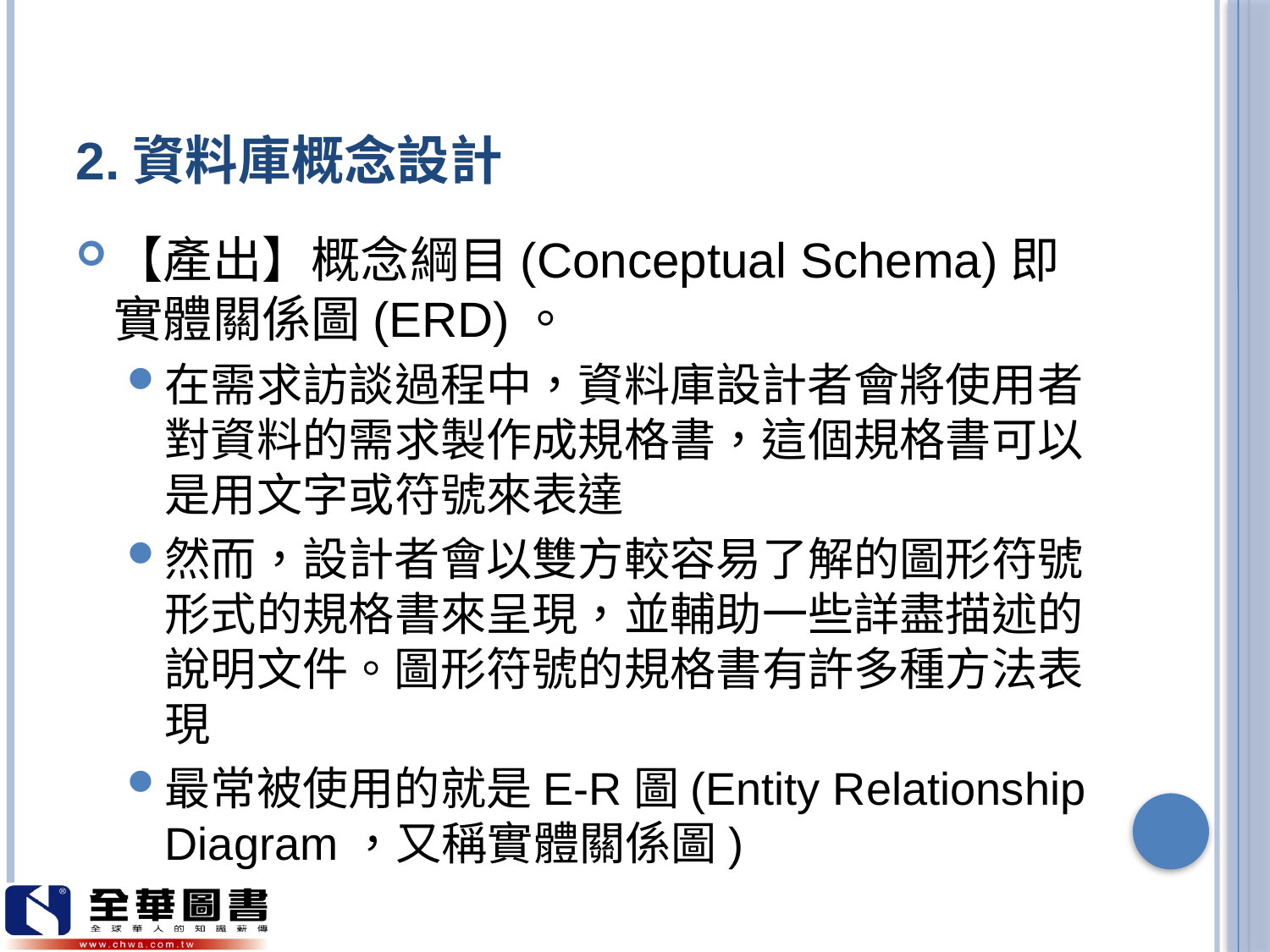

# 2.資料庫概念設計
【產出】概念綱目(Conceptual Schema)即實體關係圖(ERD)。
在需求訪談過程中，資料庫設計者會將使用者對資料的需求製作成規格書，這個規格書可以是用文字或符號來表達
然而，設計者會以雙方較容易了解的圖形符號形式的規格書來呈現，並輔助一些詳盡描述的說明文件。圖形符號的規格書有許多種方法表現
最常被使用的就是E-R圖(Entity Relationship Diagram，又稱實體關係圖)